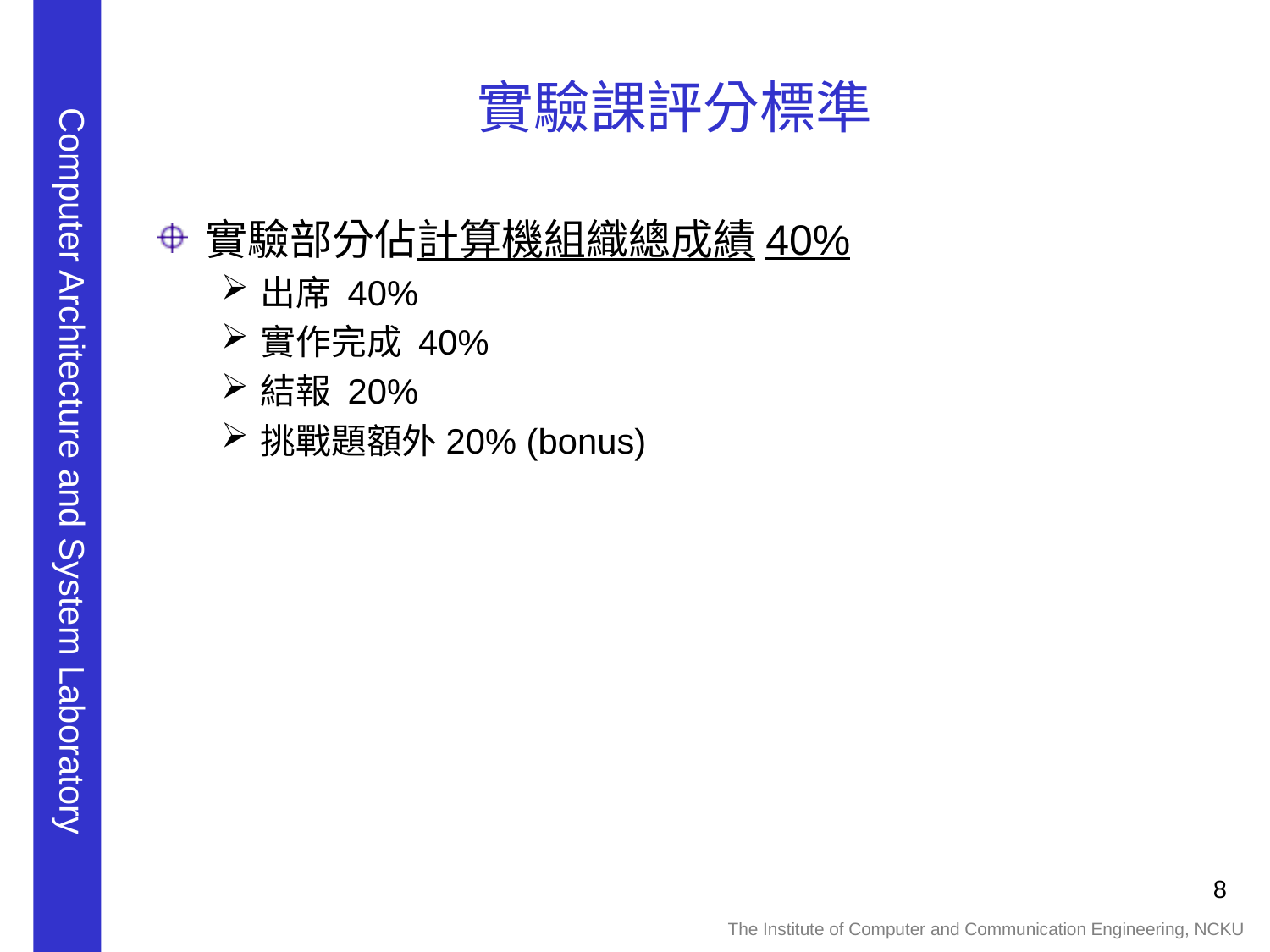

# 實驗課評分標準
實驗部分佔計算機組織總成績40%
出席 40%
實作完成 40%
結報 20%
挑戰題額外20% (bonus)

8